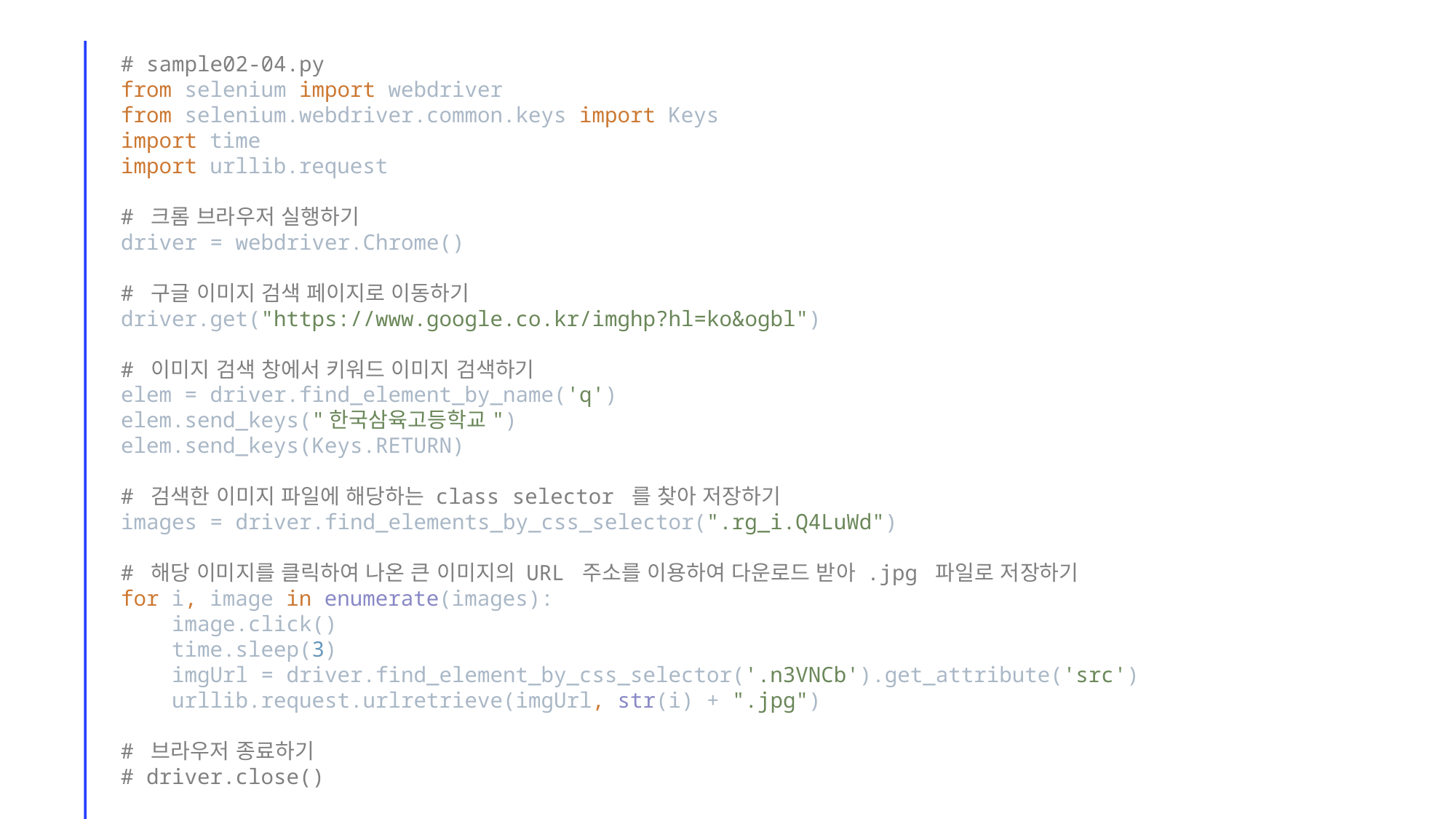

# sample02-04.py
from selenium import webdriver
from selenium.webdriver.common.keys import Keys
import time
import urllib.request
# 크롬 브라우저 실행하기
driver = webdriver.Chrome()
# 구글 이미지 검색 페이지로 이동하기
driver.get("https://www.google.co.kr/imghp?hl=ko&ogbl")
# 이미지 검색 창에서 키워드 이미지 검색하기
elem = driver.find_element_by_name('q')
elem.send_keys("한국삼육고등학교")
elem.send_keys(Keys.RETURN)
# 검색한 이미지 파일에 해당하는 class selector 를 찾아 저장하기
images = driver.find_elements_by_css_selector(".rg_i.Q4LuWd")
# 해당 이미지를 클릭하여 나온 큰 이미지의 URL 주소를 이용하여 다운로드 받아 .jpg 파일로 저장하기
for i, image in enumerate(images):
    image.click()
    time.sleep(3)
    imgUrl = driver.find_element_by_css_selector('.n3VNCb').get_attribute('src')
    urllib.request.urlretrieve(imgUrl, str(i) + ".jpg")
# 브라우저 종료하기
# driver.close()